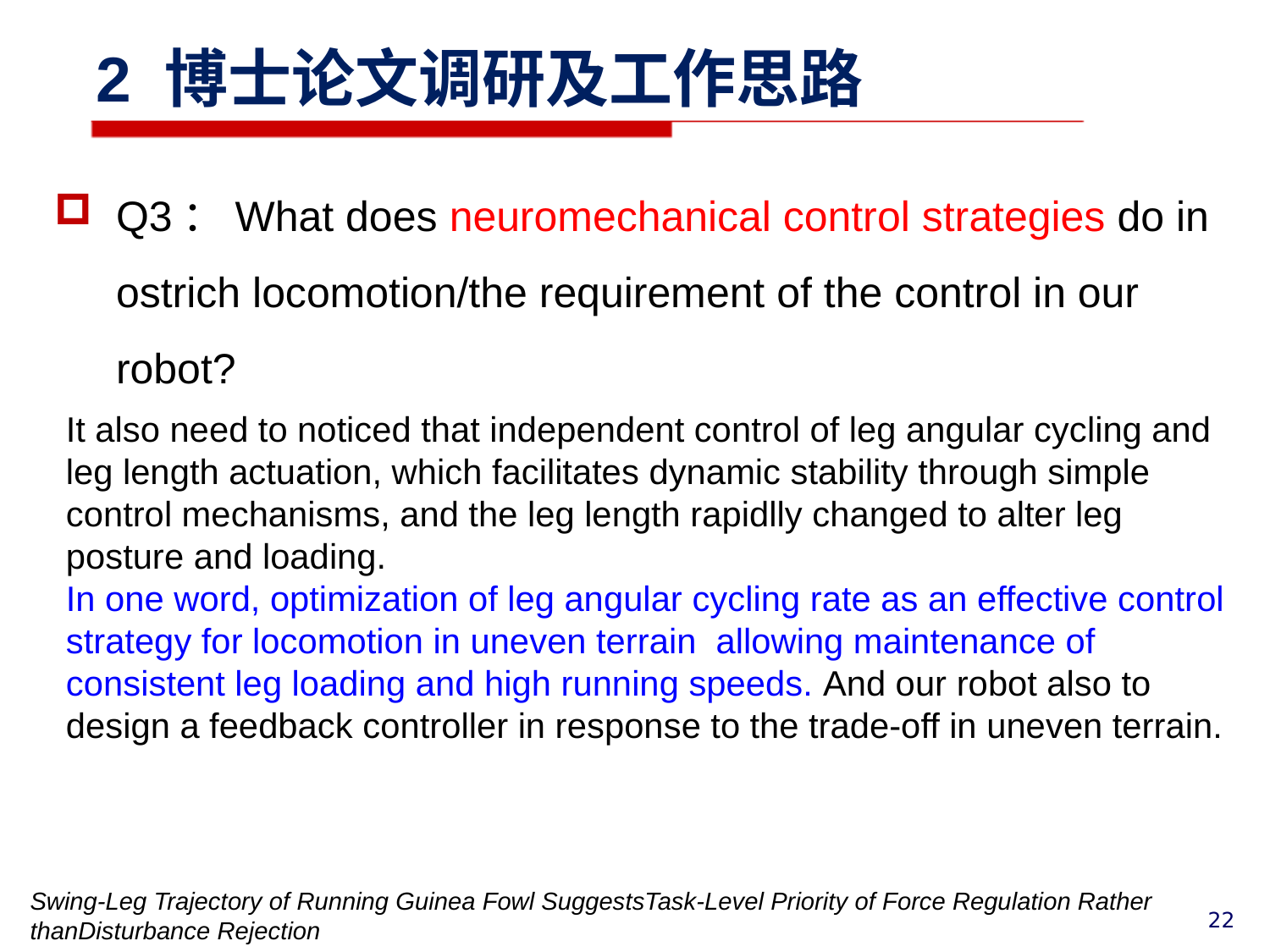

2 博士论文调研及工作思路
Q3：What does neuromechanical control strategies do in ostrich locomotion/the requirement of the control in our robot?
It also need to noticed that independent control of leg angular cycling and leg length actuation, which facilitates dynamic stability through simple control mechanisms, and the leg length rapidlly changed to alter leg posture and loading.
In one word, optimization of leg angular cycling rate as an effective control strategy for locomotion in uneven terrain  allowing maintenance of consistent leg loading and high running speeds. And our robot also to design a feedback controller in response to the trade-off in uneven terrain.
Swing-Leg Trajectory of Running Guinea Fowl SuggestsTask-Level Priority of Force Regulation Rather thanDisturbance Rejection
22
22